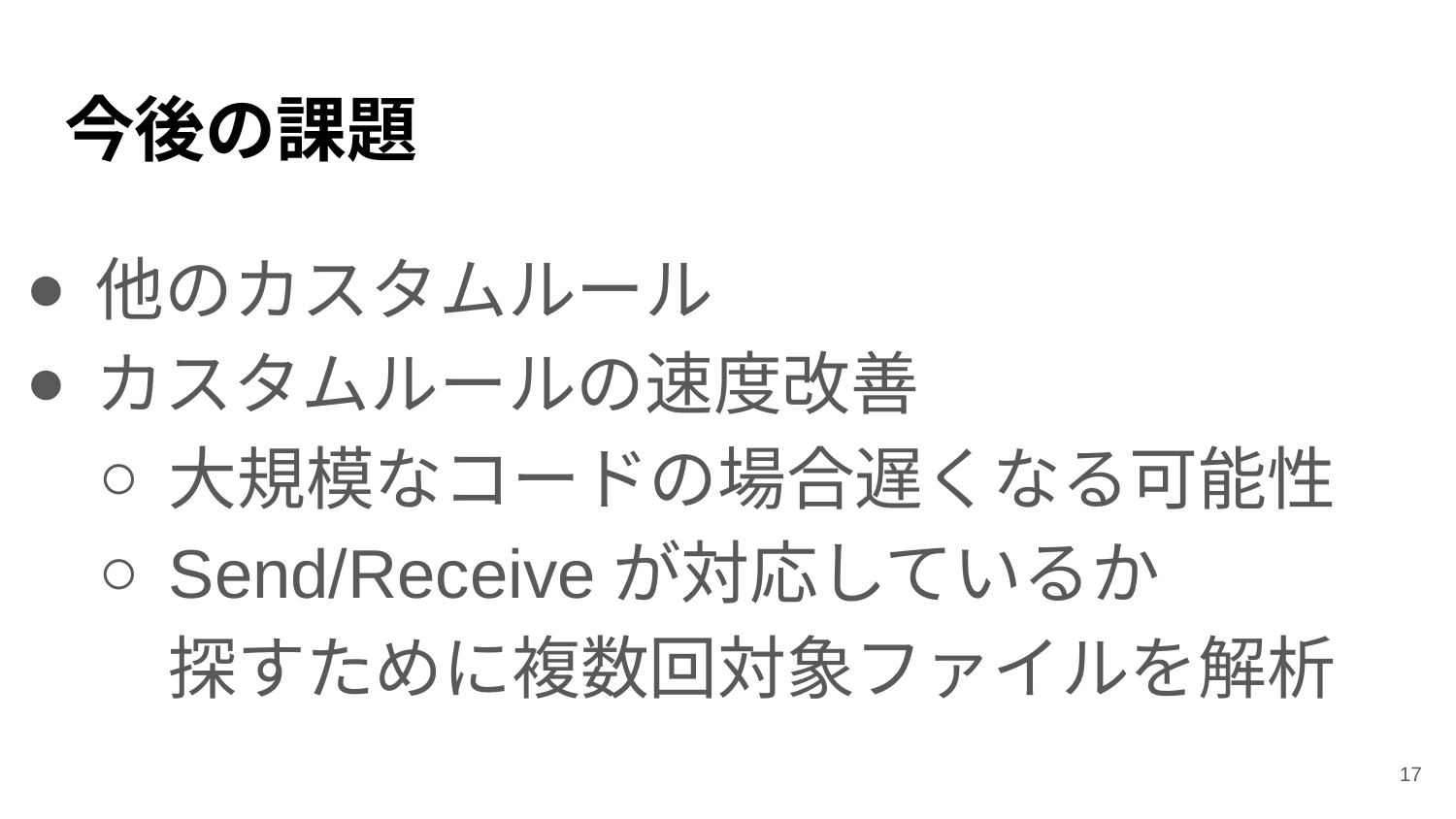

# 今後の課題
他のカスタムルール
カスタムルールの速度改善
大規模なコードの場合遅くなる可能性
Send/Receiveが対応しているか
探すために複数回対象ファイルを解析
17